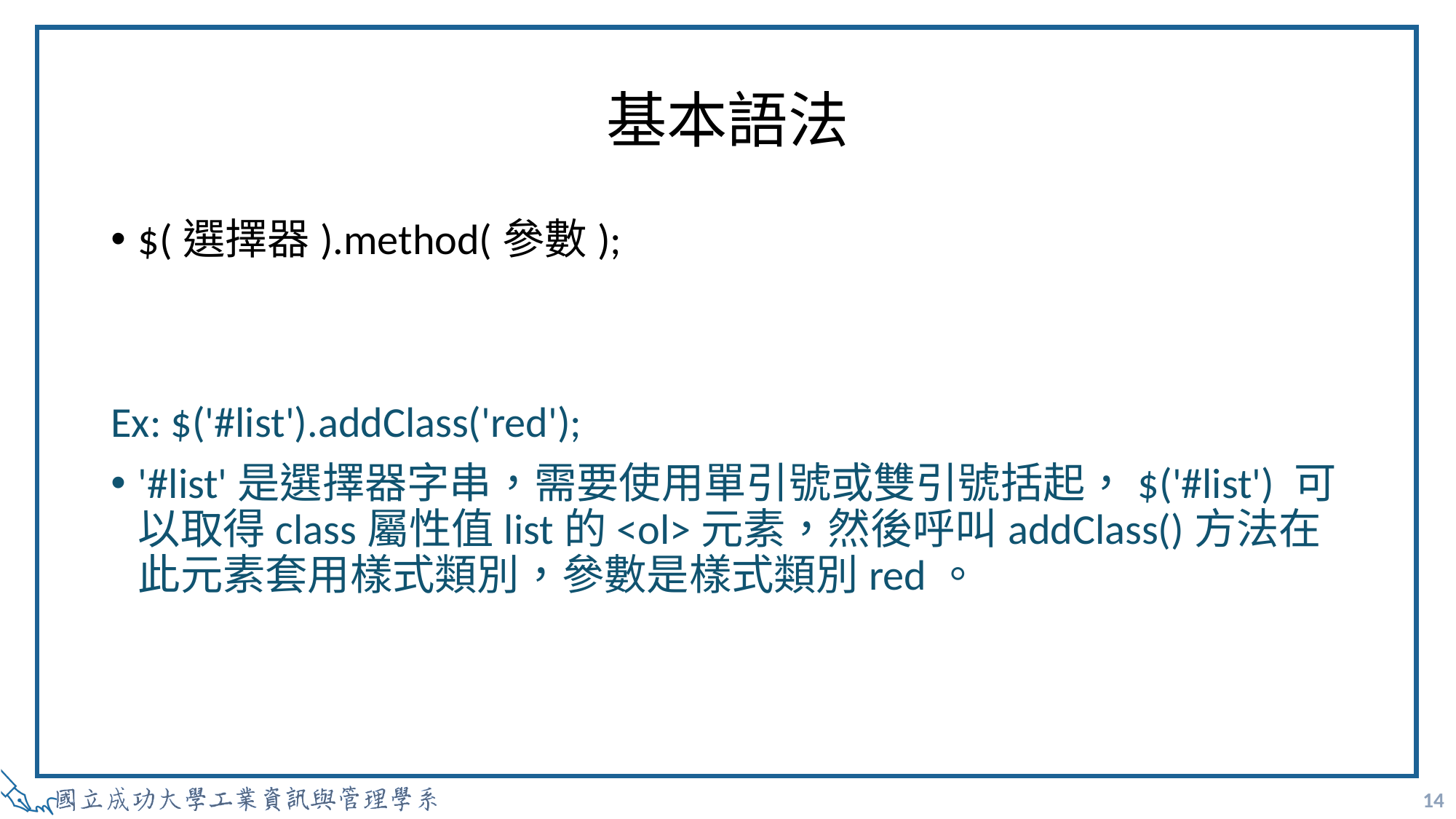

# 基本語法
$(選擇器).method(參數);

Ex: $('#list').addClass('red');
'#list'是選擇器字串，需要使用單引號或雙引號括起，$('#list') 可以取得class屬性值list的<ol>元素，然後呼叫addClass()方法在此元素套用樣式類別，參數是樣式類別red。

14